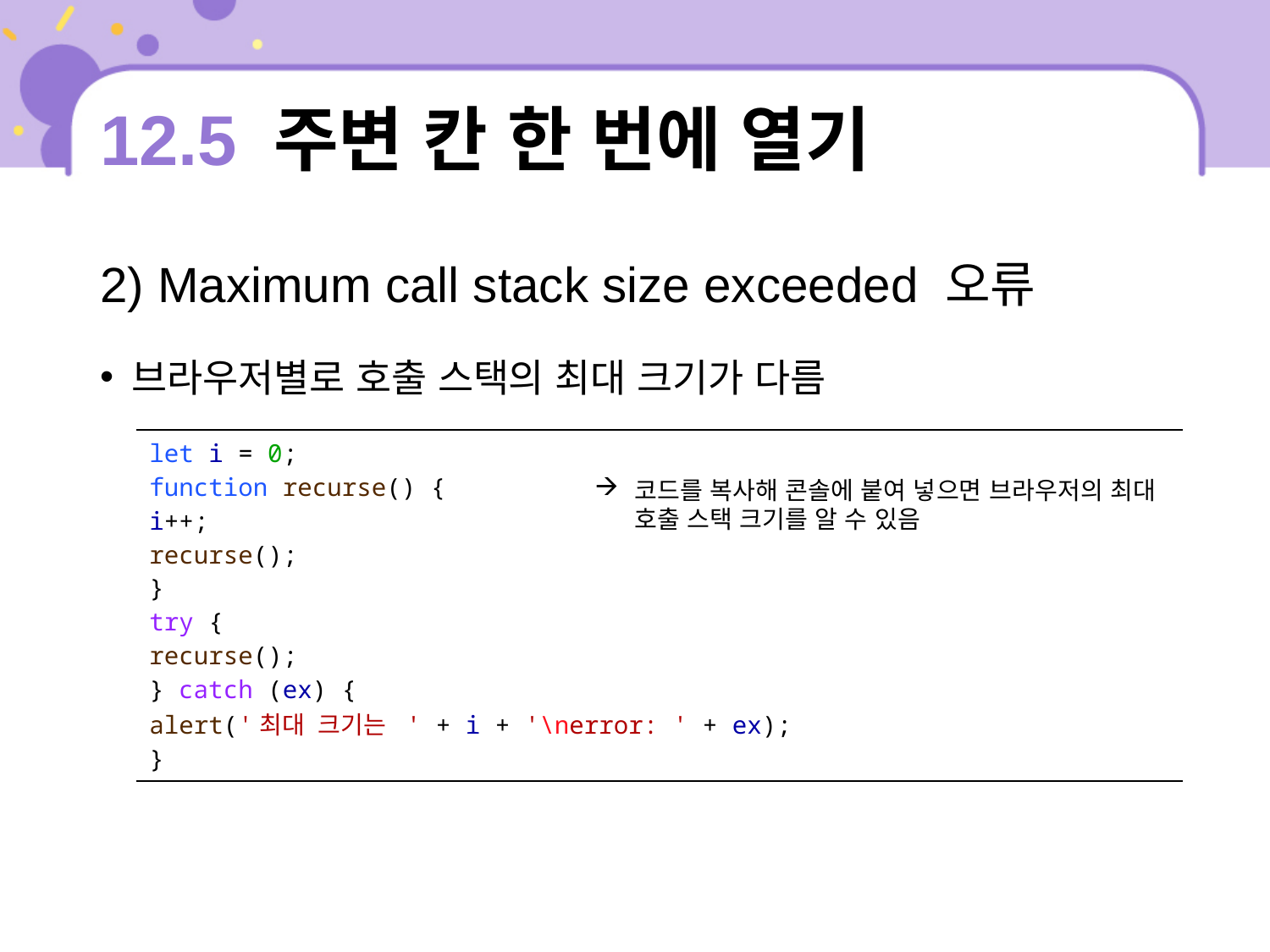

# 12.5 주변 칸 한 번에 열기
2) Maximum call stack size exceeded 오류
브라우저별로 호출 스택의 최대 크기가 다름
| let i = 0; function recurse() { i++; recurse(); } try { recurse(); } catch (ex) { alert('최대 크기는 ' + i + '\nerror: ' + ex); } |
| --- |
코드를 복사해 콘솔에 붙여 넣으면 브라우저의 최대 호출 스택 크기를 알 수 있음